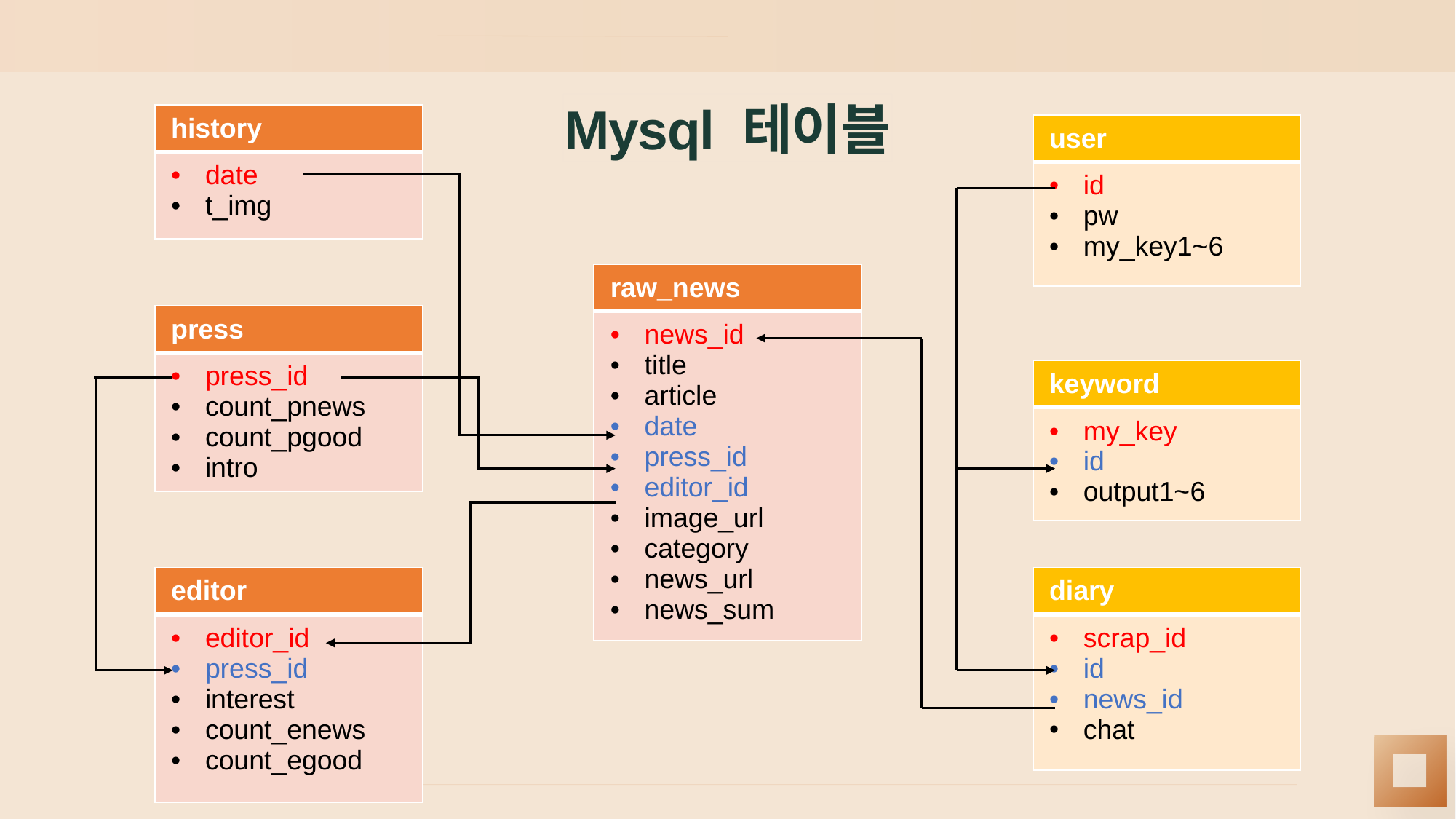

# Mysql 테이블
| history |
| --- |
| date t\_img |
| user |
| --- |
| id pw my\_key1~6 |
| raw\_news |
| --- |
| news\_id title article date press\_id editor\_id image\_url category news\_url news\_sum |
| press |
| --- |
| press\_id count\_pnews count\_pgood intro |
| keyword |
| --- |
| my\_key id output1~6 |
| editor |
| --- |
| editor\_id press\_id interest count\_enews count\_egood |
| diary |
| --- |
| scrap\_id id news\_id chat |